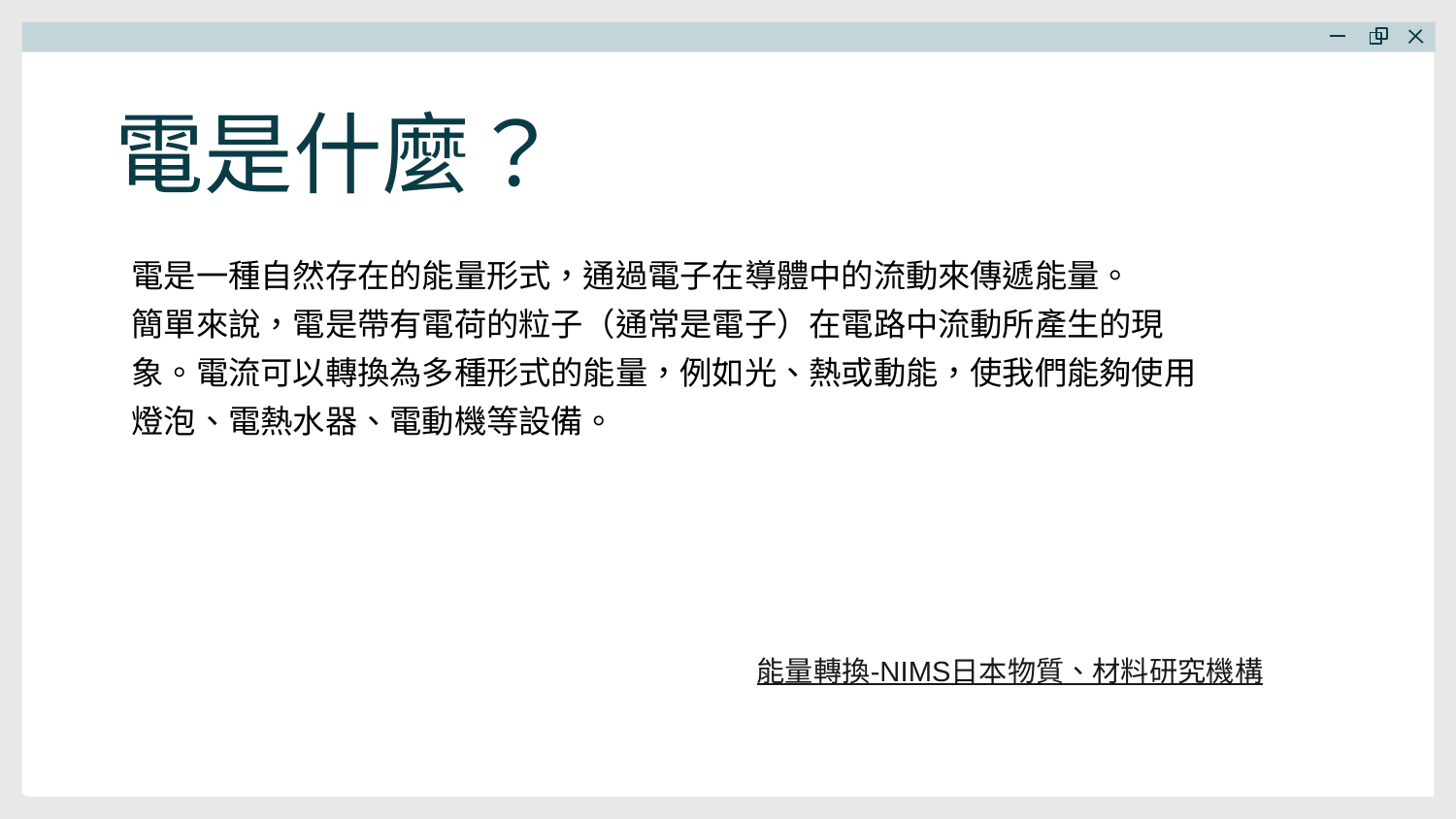

電是什麼？
電是一種自然存在的能量形式，通過電子在導體中的流動來傳遞能量。
簡單來說，電是帶有電荷的粒子（通常是電子）在電路中流動所產生的現象。電流可以轉換為多種形式的能量，例如光、熱或動能，使我們能夠使用燈泡、電熱水器、電動機等設備。
能量轉換-NIMS日本物質、材料研究機構